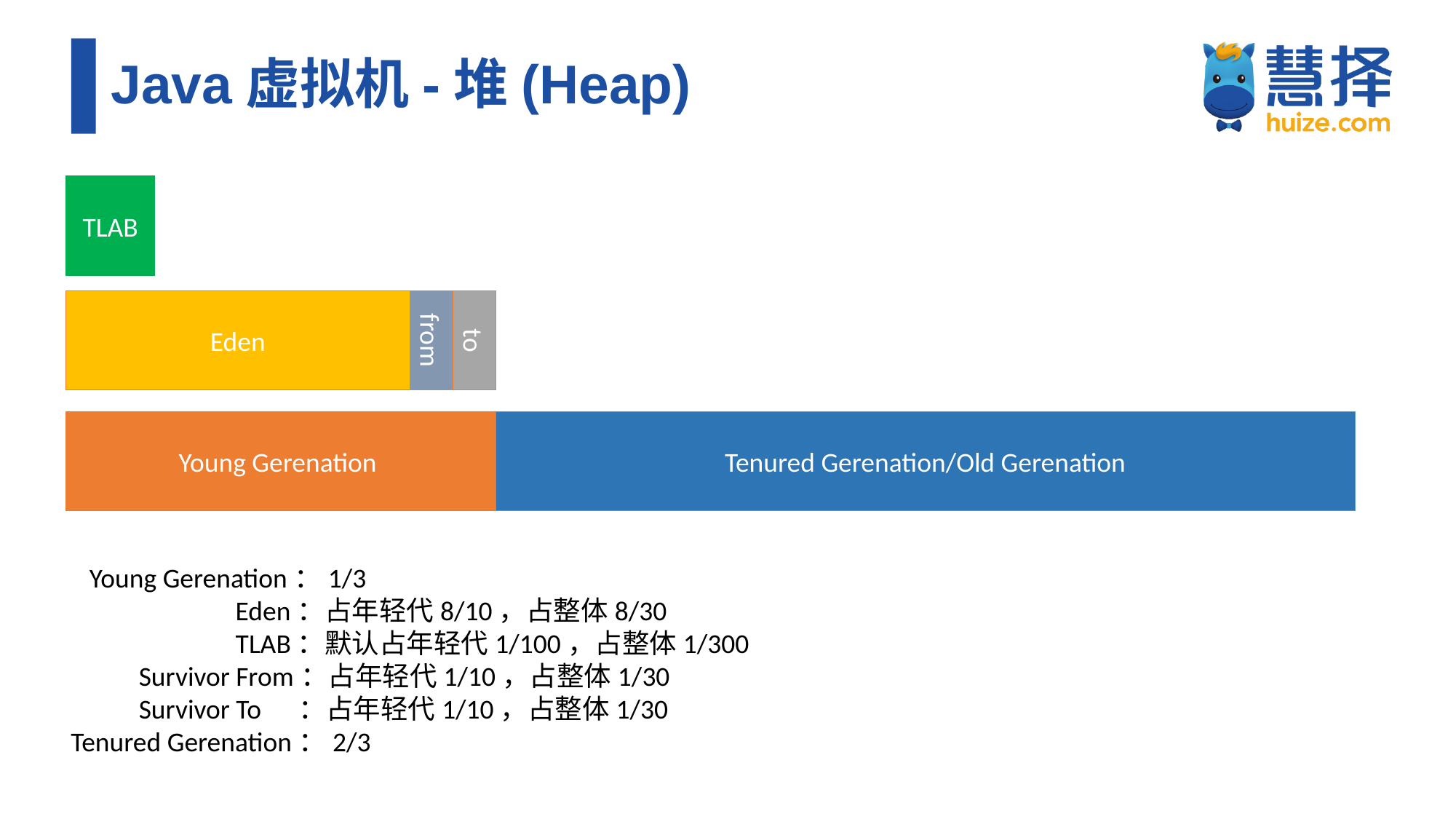

# Java虚拟机-堆(Heap)
TLAB
Eden
from

to
Young Gerenation
Tenured Gerenation/Old Gerenation
   Young Gerenation：1/3
	         Eden：占年轻代8/10，占整体8/30
	         TLAB：默认占年轻代1/100，占整体1/300
           Survivor From：占年轻代1/10，占整体1/30
           Survivor To     ：占年轻代1/10，占整体1/30
Tenured Gerenation：2/3